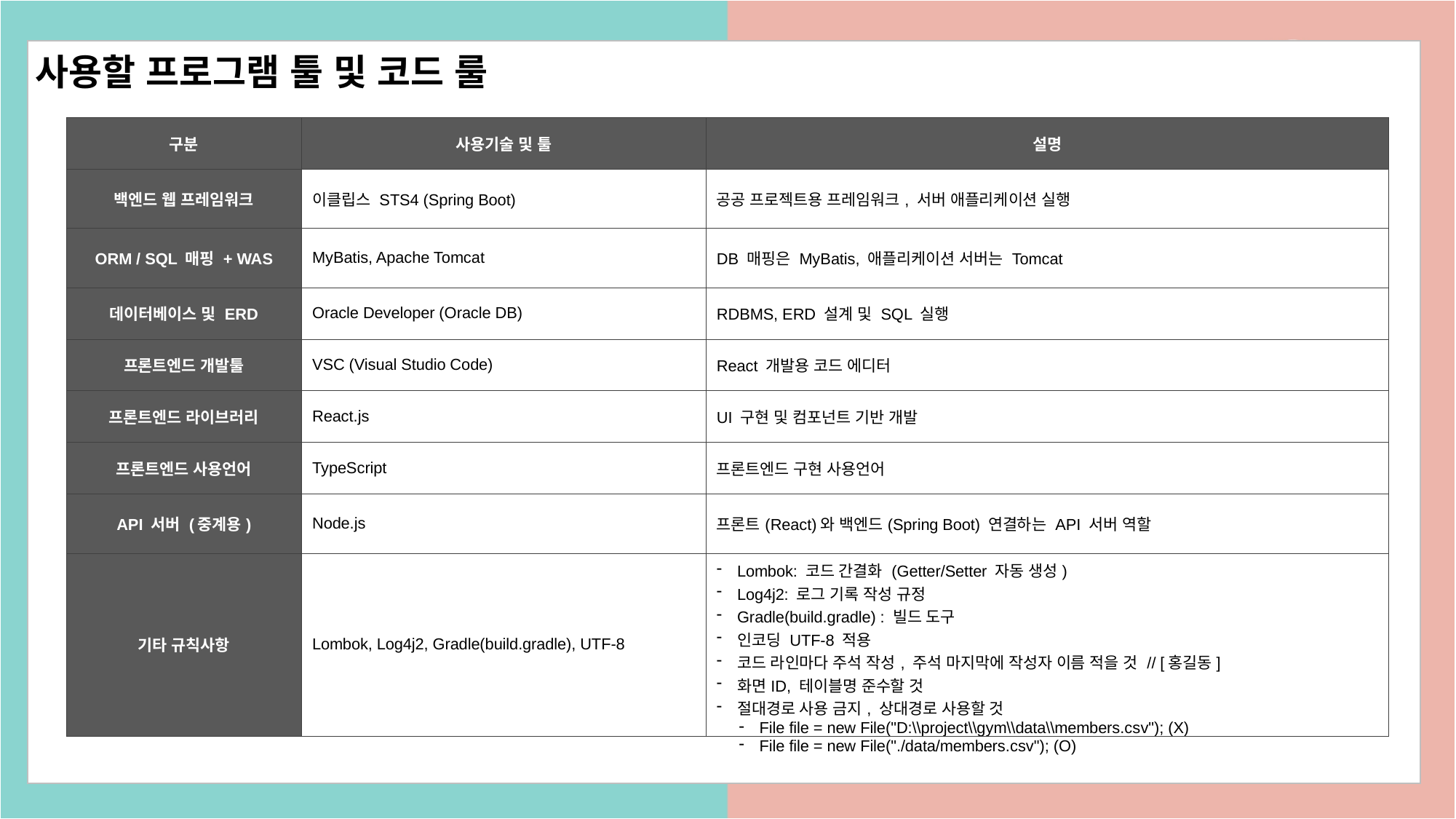

사용할 프로그램 툴 및 코드 룰
| 구분 | 사용기술 및 툴 | 설명 |
| --- | --- | --- |
| 백엔드 웹 프레임워크 | 이클립스 STS4 (Spring Boot) | 공공 프로젝트용 프레임워크, 서버 애플리케이션 실행 |
| ORM / SQL 매핑 + WAS | MyBatis, Apache Tomcat | DB 매핑은 MyBatis, 애플리케이션 서버는 Tomcat |
| 데이터베이스 및 ERD | Oracle Developer (Oracle DB) | RDBMS, ERD 설계 및 SQL 실행 |
| 프론트엔드 개발툴 | VSC (Visual Studio Code) | React 개발용 코드 에디터 |
| 프론트엔드 라이브러리 | React.js | UI 구현 및 컴포넌트 기반 개발 |
| 프론트엔드 사용언어 | TypeScript | 프론트엔드 구현 사용언어 |
| API 서버 (중계용) | Node.js | 프론트(React)와 백엔드(Spring Boot) 연결하는 API 서버 역할 |
| 기타 규칙사항 | Lombok, Log4j2, Gradle(build.gradle), UTF-8 | Lombok: 코드 간결화 (Getter/Setter 자동 생성) Log4j2: 로그 기록 작성 규정 Gradle(build.gradle) : 빌드 도구 인코딩 UTF-8 적용 코드 라인마다 주석 작성, 주석 마지막에 작성자 이름 적을 것 // [홍길동] 화면ID, 테이블명 준수할 것 절대경로 사용 금지, 상대경로 사용할 것 File file = new File("D:\\project\\gym\\data\\members.csv"); (X) File file = new File("./data/members.csv"); (O) |